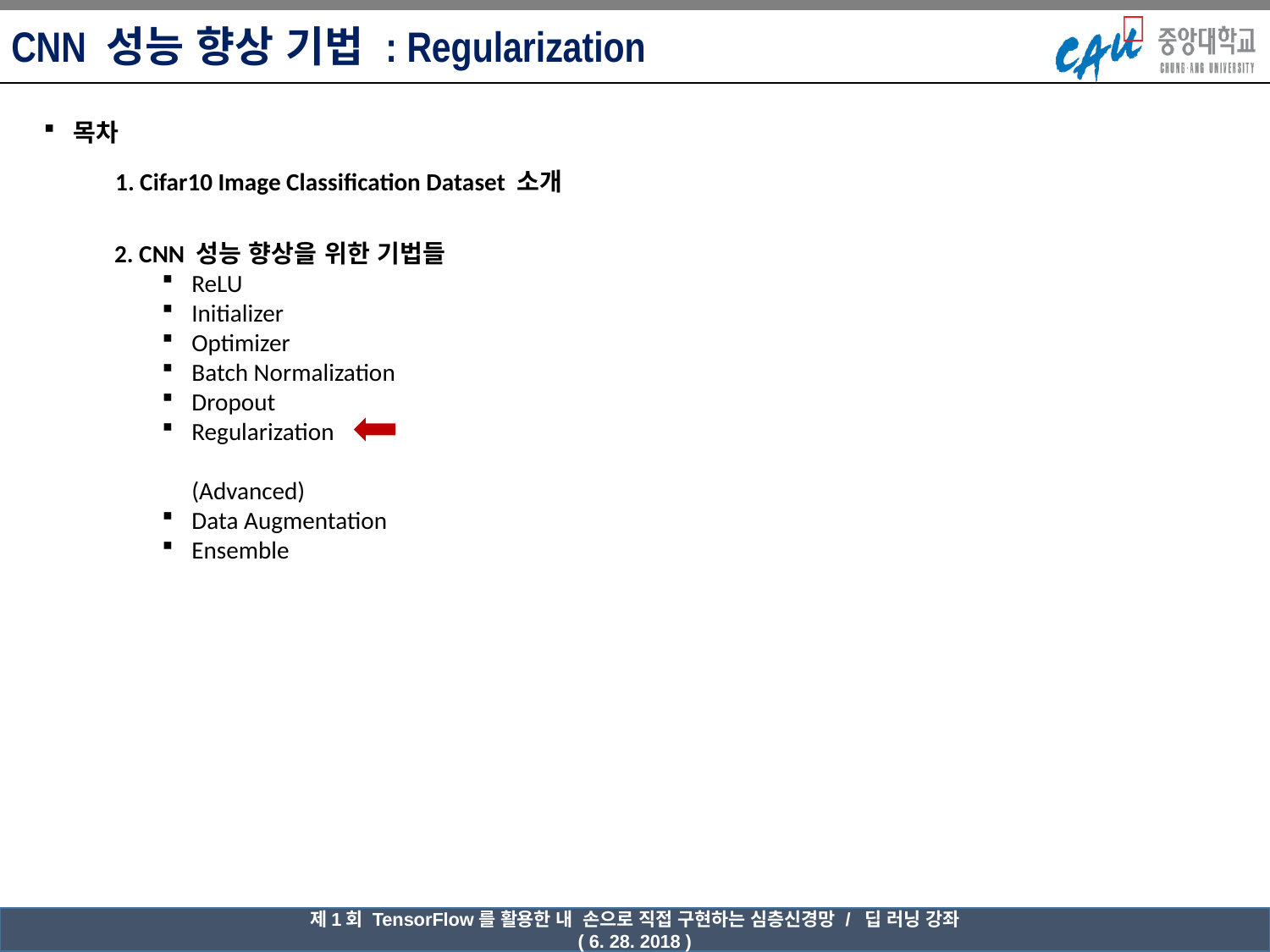

CNN 성능 향상 기법 : Regularization
목차
1. Cifar10 Image Classification Dataset 소개
2. CNN 성능 향상을 위한 기법들
ReLU
Initializer
Optimizer
Batch Normalization
Dropout
Regularization
(Advanced)
Data Augmentation
Ensemble

제1회 TensorFlow를 활용한 내  손으로 직접 구현하는 심층신경망 /  딥 러닝 강좌
( 6. 28. 2018 )